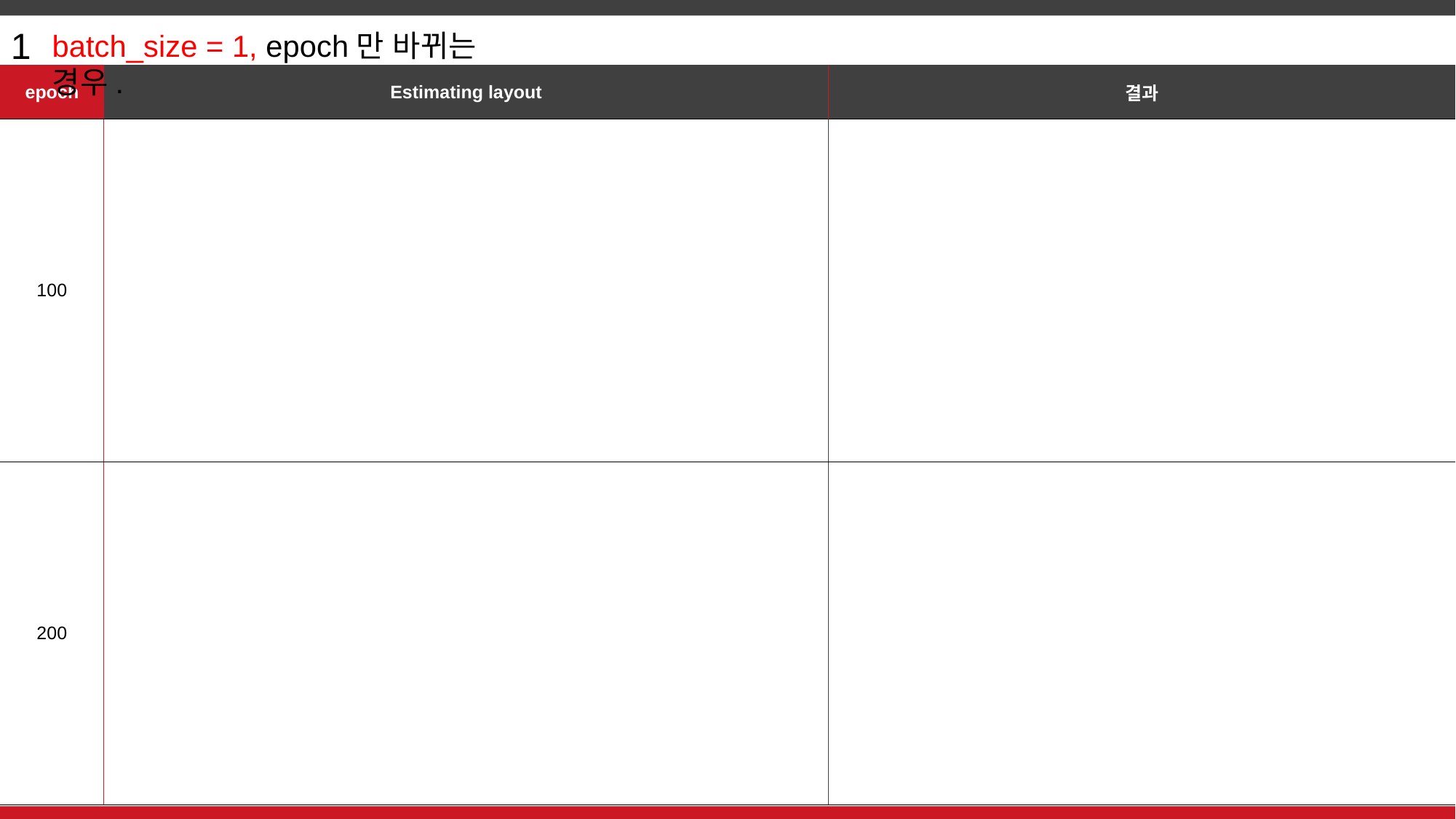

1
batch_size = 1, epoch만 바뀌는 경우.
| epoch | Estimating layout | 결과 |
| --- | --- | --- |
| 100 |  |  |
| 200 |  |  |